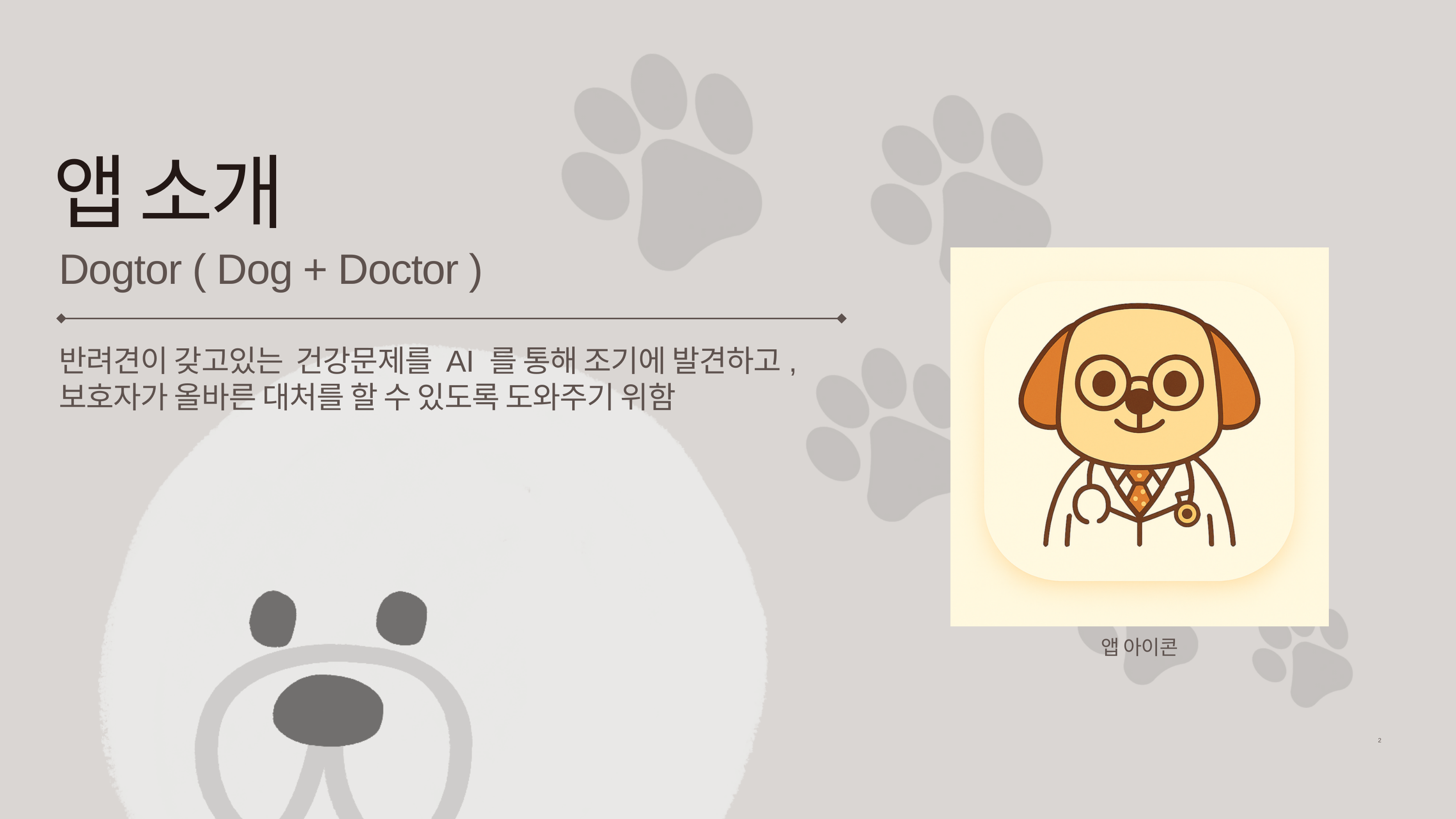

앱 소개
Dogtor ( Dog + Doctor )

반려견이 갖고있는  건강문제를 AI 를 통해 조기에 발견하고,
보호자가 올바른 대처를 할 수 있도록 도와주기 위함

앱 아이콘

2